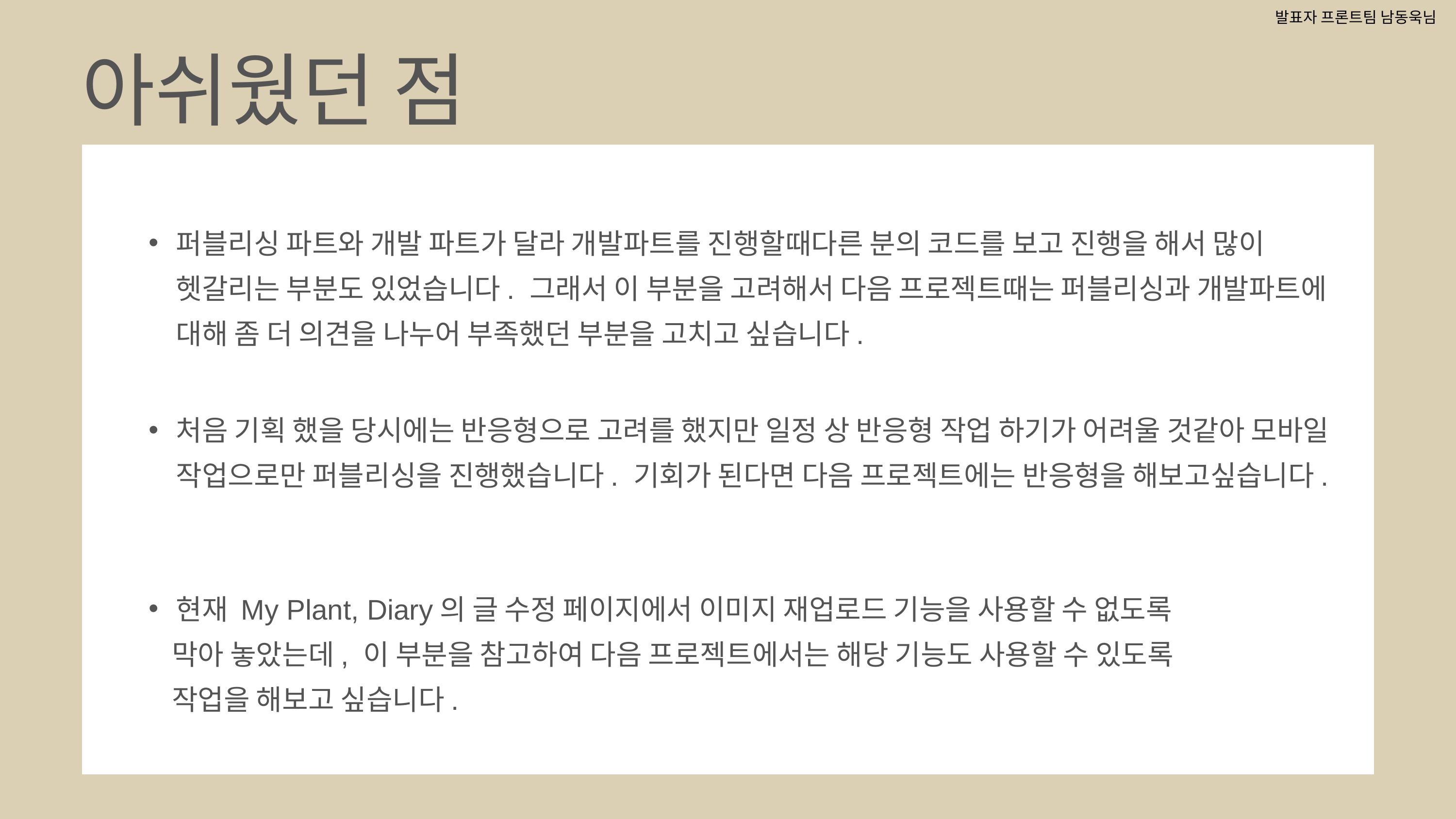

발표자 프론트팀 남동욱님
아쉬웠던 점

퍼블리싱 파트와 개발 파트가 달라 개발파트를 진행할때다른 분의 코드를 보고 진행을 해서 많이 헷갈리는 부분도 있었습니다. 그래서 이 부분을 고려해서 다음 프로젝트때는 퍼블리싱과 개발파트에 대해 좀 더 의견을 나누어 부족했던 부분을 고치고 싶습니다.
처음 기획 했을 당시에는 반응형으로 고려를 했지만 일정 상 반응형 작업 하기가 어려울 것같아 모바일 작업으로만 퍼블리싱을 진행했습니다. 기회가 된다면 다음 프로젝트에는 반응형을 해보고싶습니다.
현재 My Plant, Diary의 글 수정 페이지에서 이미지 재업로드 기능을 사용할 수 없도록
       막아 놓았는데, 이 부분을 참고하여 다음 프로젝트에서는 해당 기능도 사용할 수 있도록
       작업을 해보고 싶습니다.